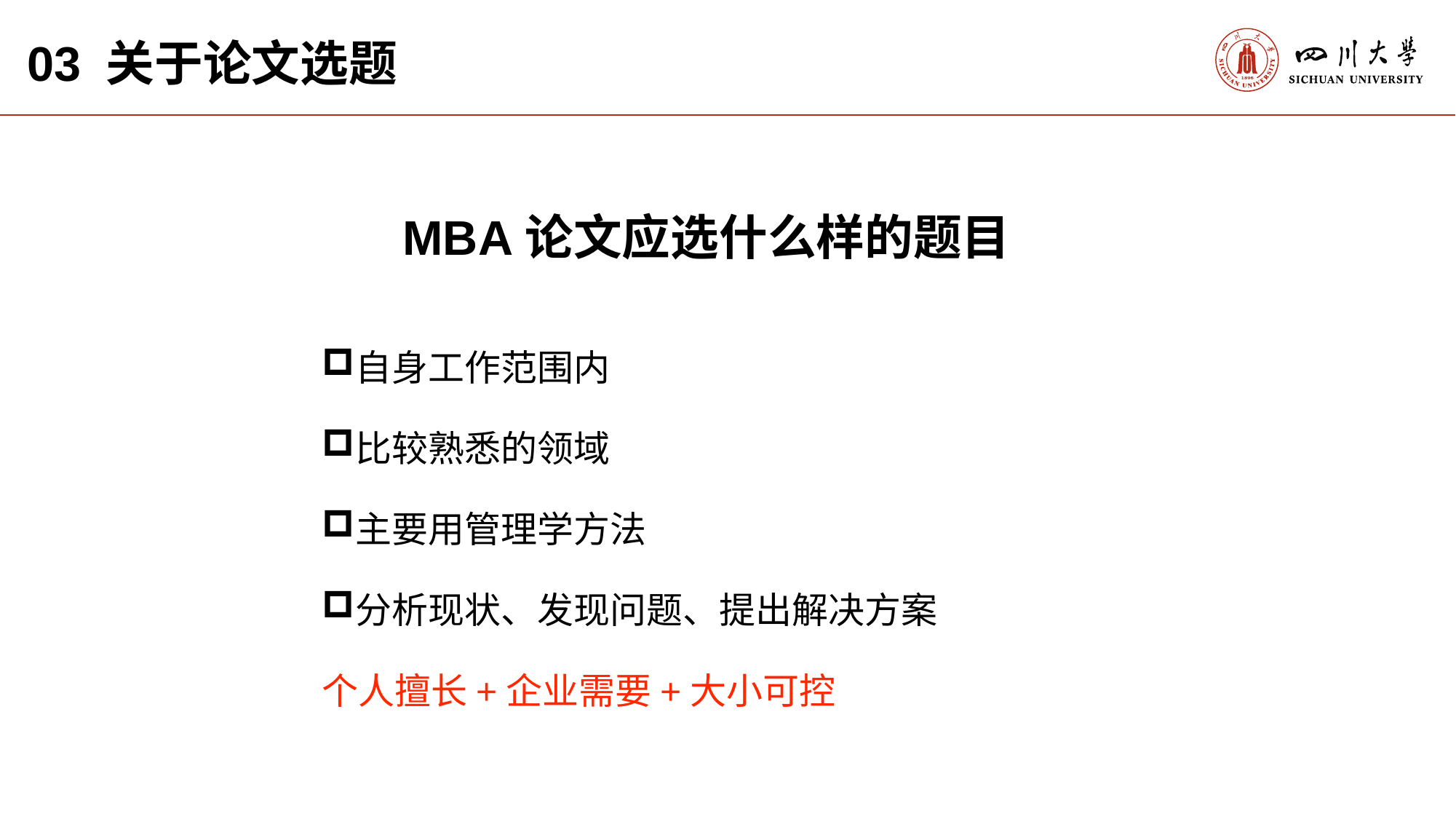

03 关于论文选题
MBA论文应选什么样的题目
自身工作范围内
比较熟悉的领域
主要用管理学方法
分析现状、发现问题、提出解决方案
个人擅长+企业需要+大小可控